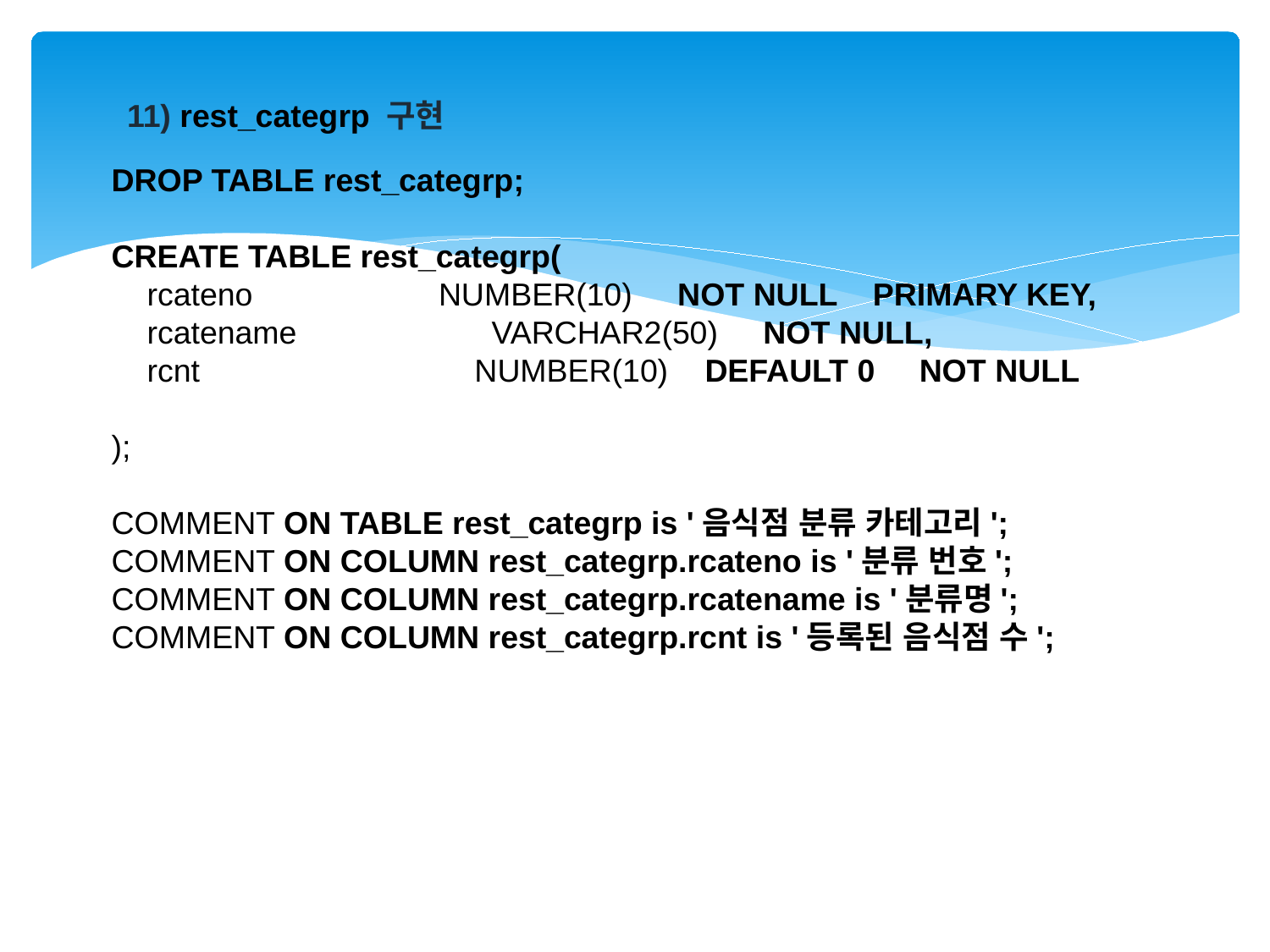

11) rest_categrp 구현
DROP TABLE rest_categrp;

CREATE TABLE rest_categrp(
    rcateno                     NUMBER(10)     NOT NULL    PRIMARY KEY,
    rcatename                      VARCHAR2(50)     NOT NULL,
    rcnt                               NUMBER(10)    DEFAULT 0     NOT NULL
);

COMMENT ON TABLE rest_categrp is '음식점 분류 카테고리';
COMMENT ON COLUMN rest_categrp.rcateno is '분류 번호';
COMMENT ON COLUMN rest_categrp.rcatename is '분류명';
COMMENT ON COLUMN rest_categrp.rcnt is '등록된 음식점 수';